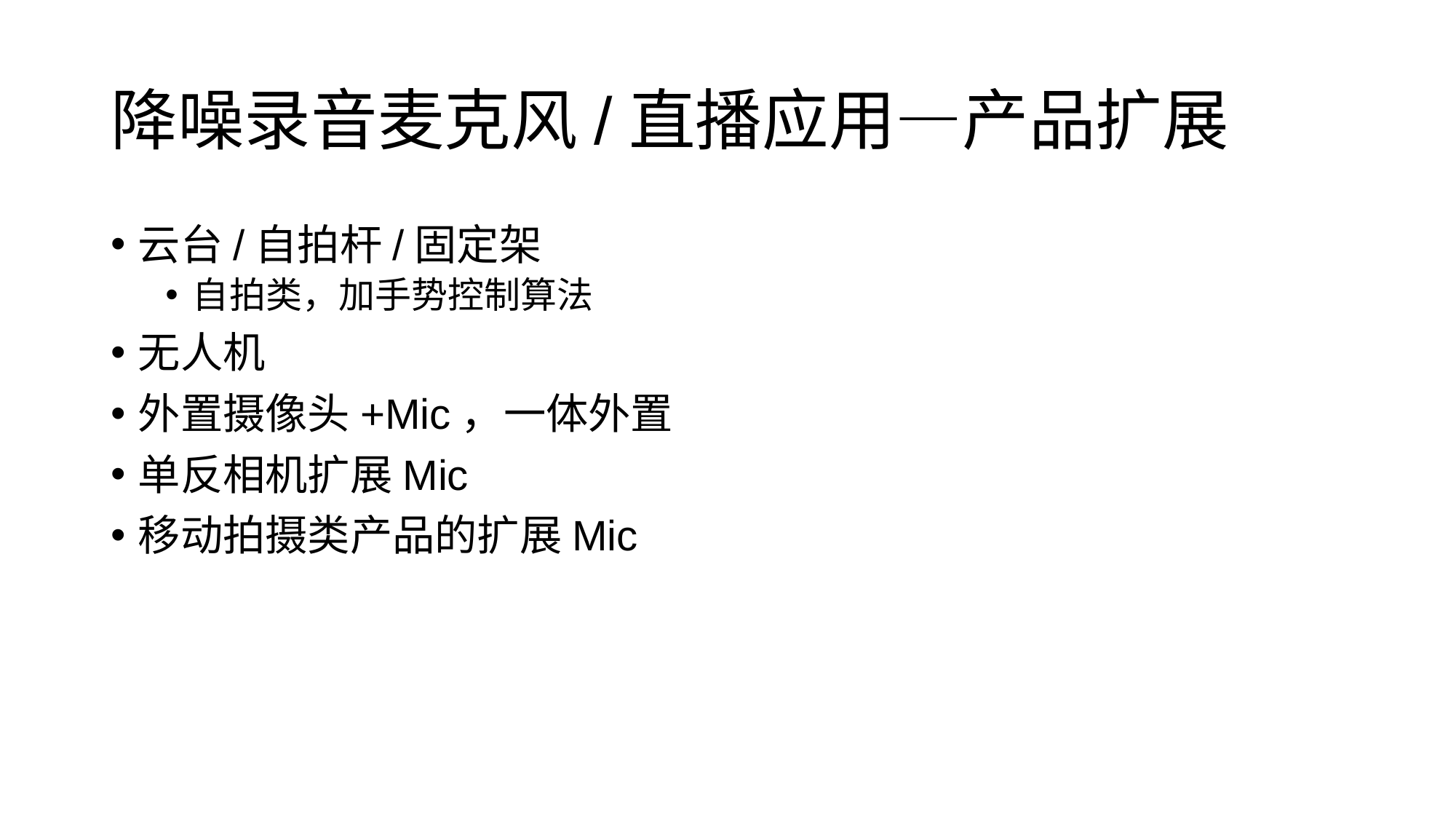

# 降噪录音麦克风/直播应用—产品扩展
云台/自拍杆/固定架
自拍类，加手势控制算法
无人机
外置摄像头+Mic，一体外置
单反相机扩展Mic
移动拍摄类产品的扩展Mic